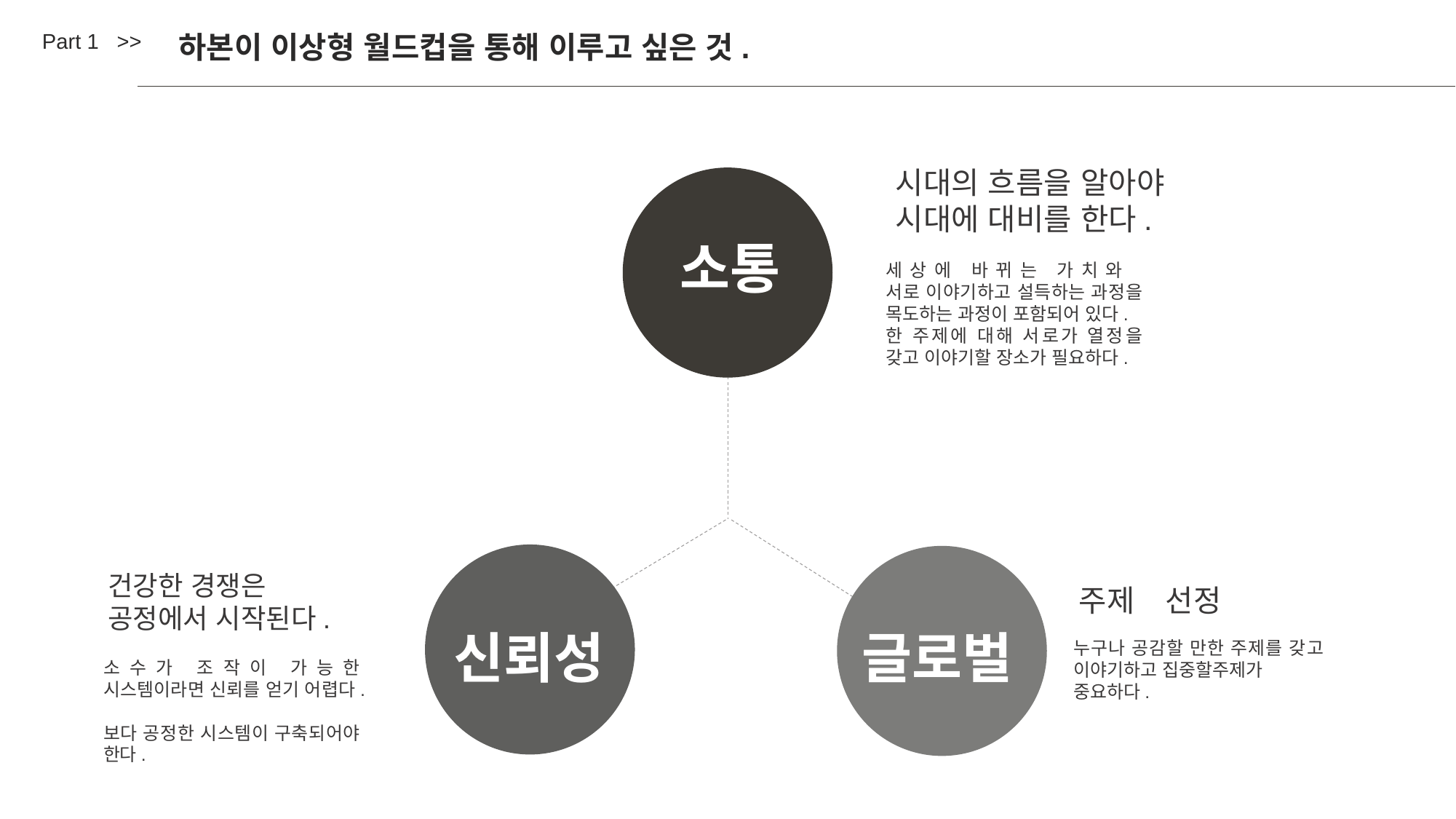

Part 1   >>
하본이 이상형 월드컵을 통해 이루고 싶은 것.
시대의 흐름을 알아야
시대에 대비를 한다.

소통
세상에 바뀌는 가치와
서로 이야기하고 설득하는 과정을 목도하는 과정이 포함되어 있다.
한 주제에 대해 서로가 열정을 갖고 이야기할 장소가 필요하다.

건강한 경쟁은
공정에서 시작된다.
주제　선정
신뢰성
글로벌
누구나 공감할 만한 주제를 갖고
이야기하고 집중할주제가
중요하다.
소수가 조작이 가능한 시스템이라면 신뢰를 얻기 어렵다.
보다 공정한 시스템이 구축되어야 한다.